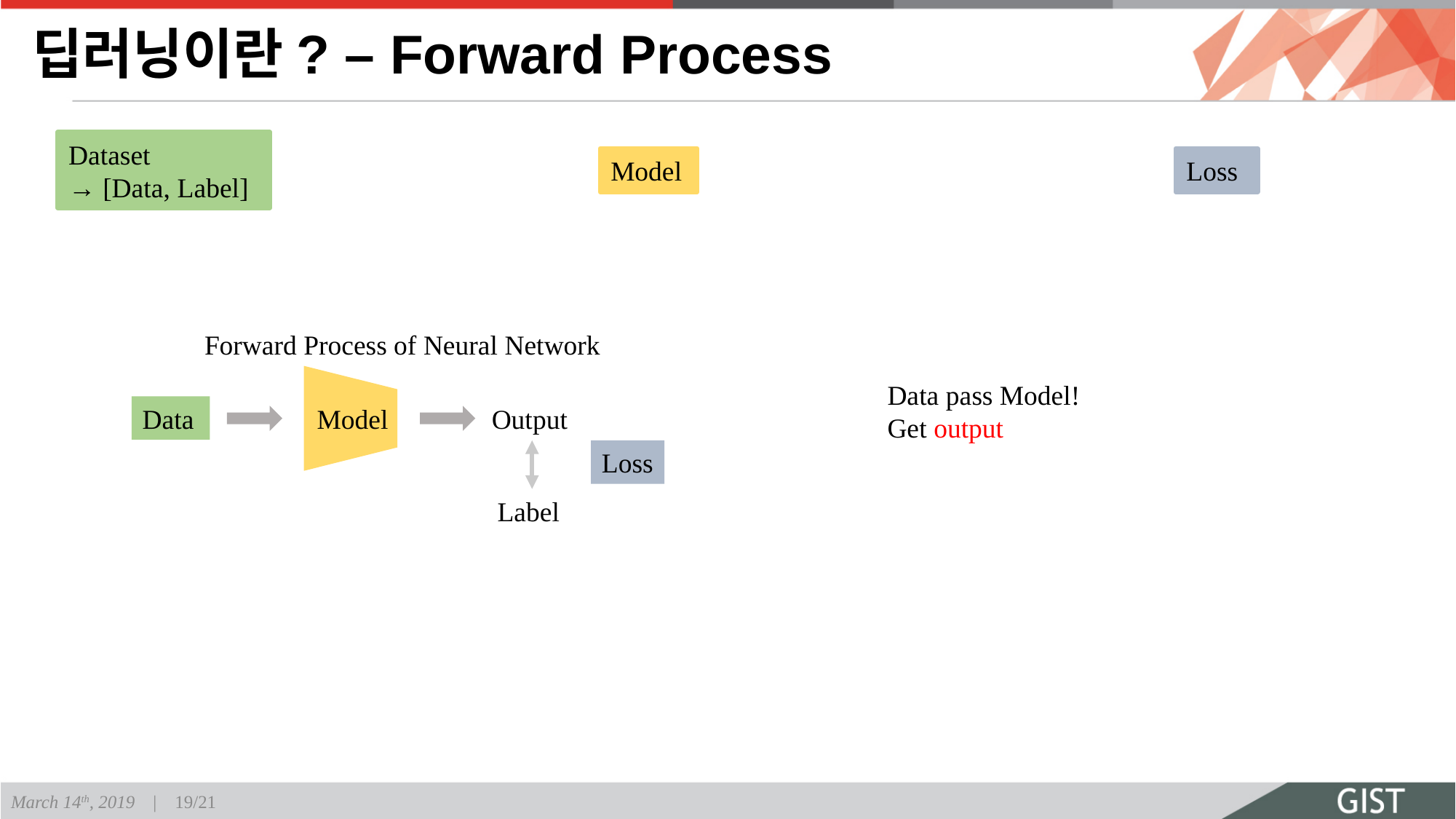

# 딥러닝이란? – Forward Process
Dataset
→ [Data, Label]
Model
Loss
Forward Process of Neural Network

Model
Data
Output

Loss
Label
Data pass Model!
Get output
March 14th, 2019    |    19/21